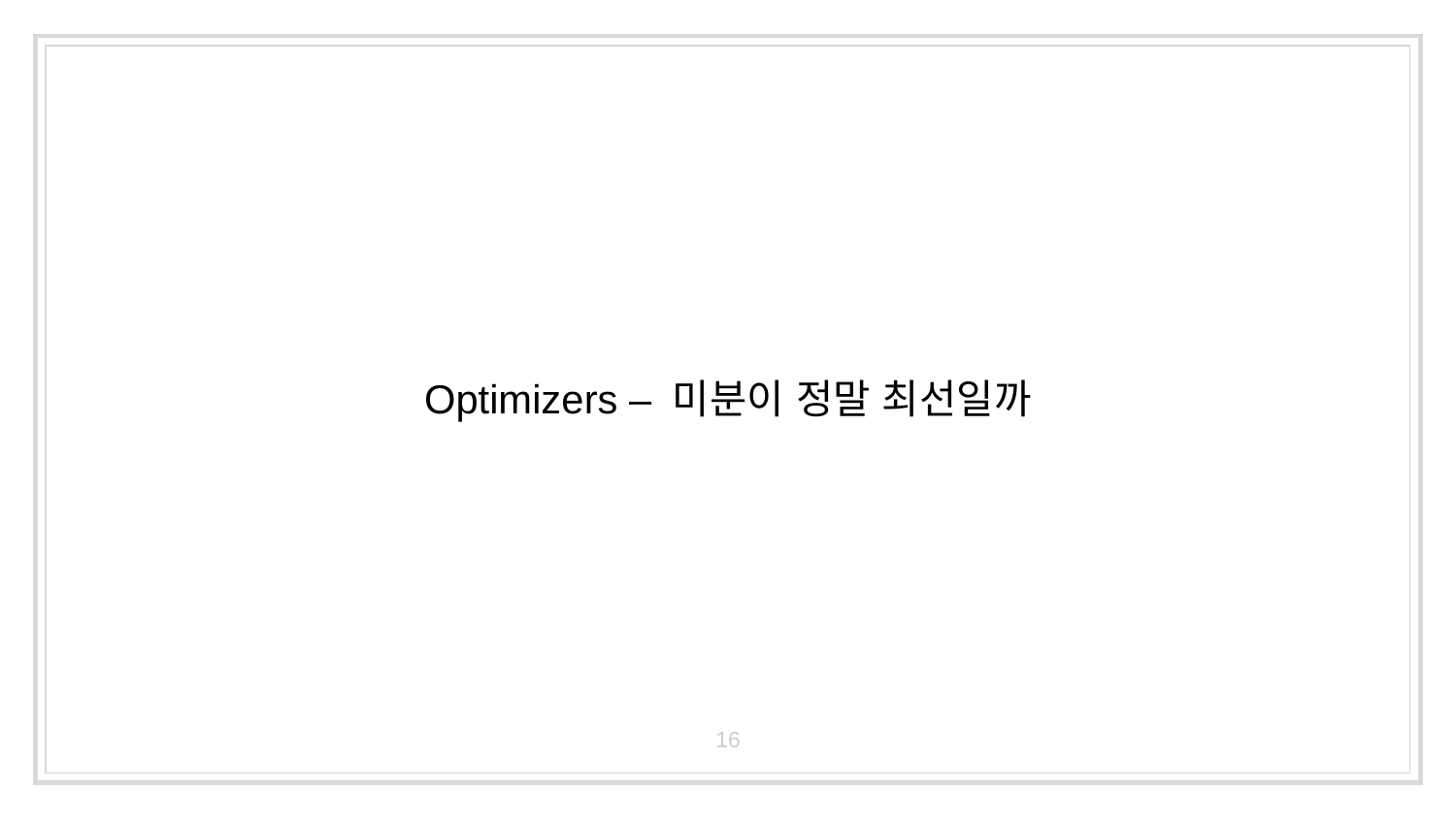

# Optimizers – 미분이 정말 최선일까
16